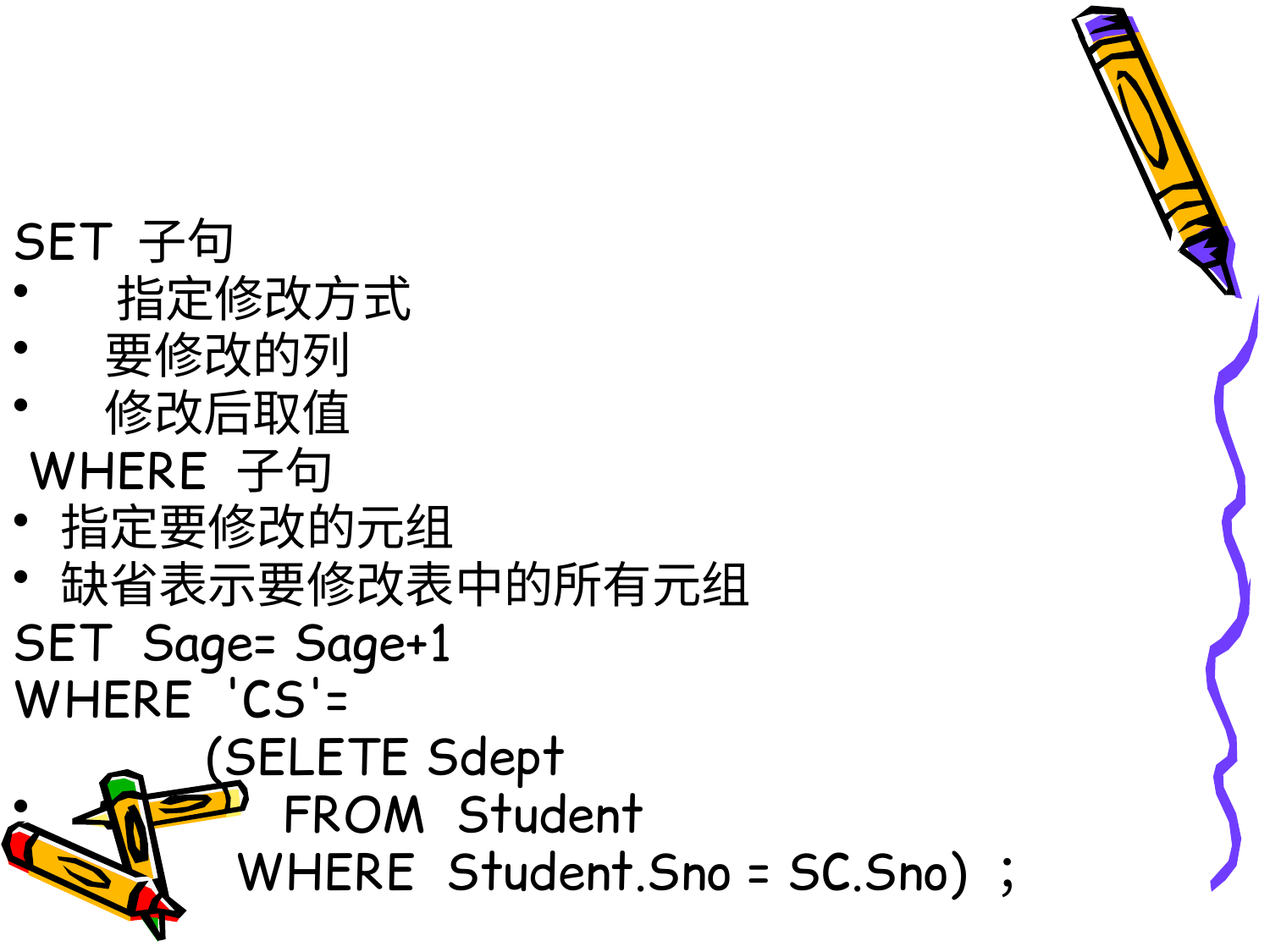

#

SET 子句
    指定修改方式
   要修改的列
   修改后取值
 WHERE 子句
指定要修改的元组
缺省表示要修改表中的所有元组
SET  Sage= Sage+1
WHERE  'CS'=
             (SELETE Sdept
               FROM  Student
               WHERE  Student.Sno = SC.Sno) ；